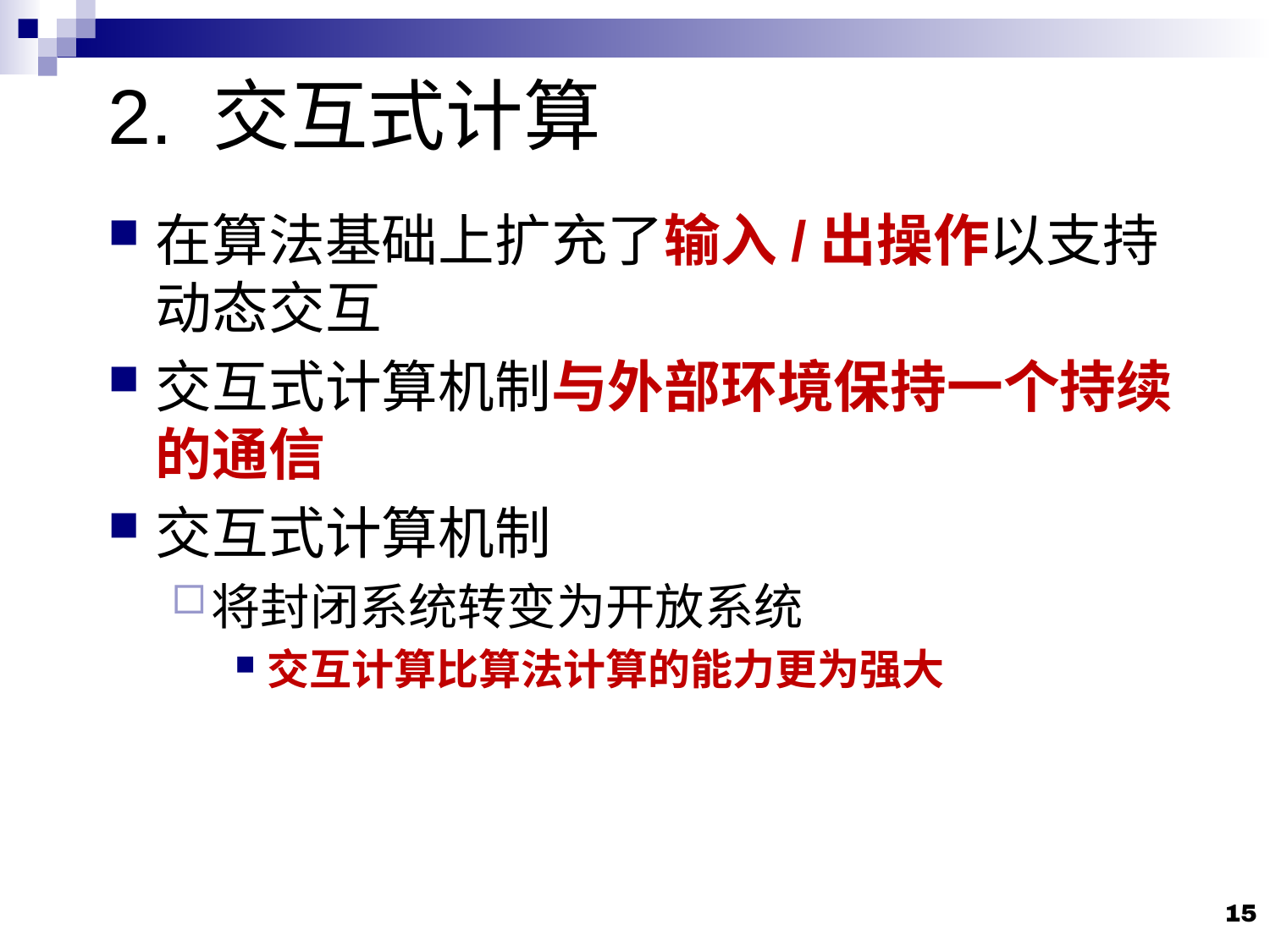

# 2. 交互式计算
在算法基础上扩充了输入/出操作以支持动态交互
交互式计算机制与外部环境保持一个持续的通信
交互式计算机制
将封闭系统转变为开放系统
交互计算比算法计算的能力更为强大

15